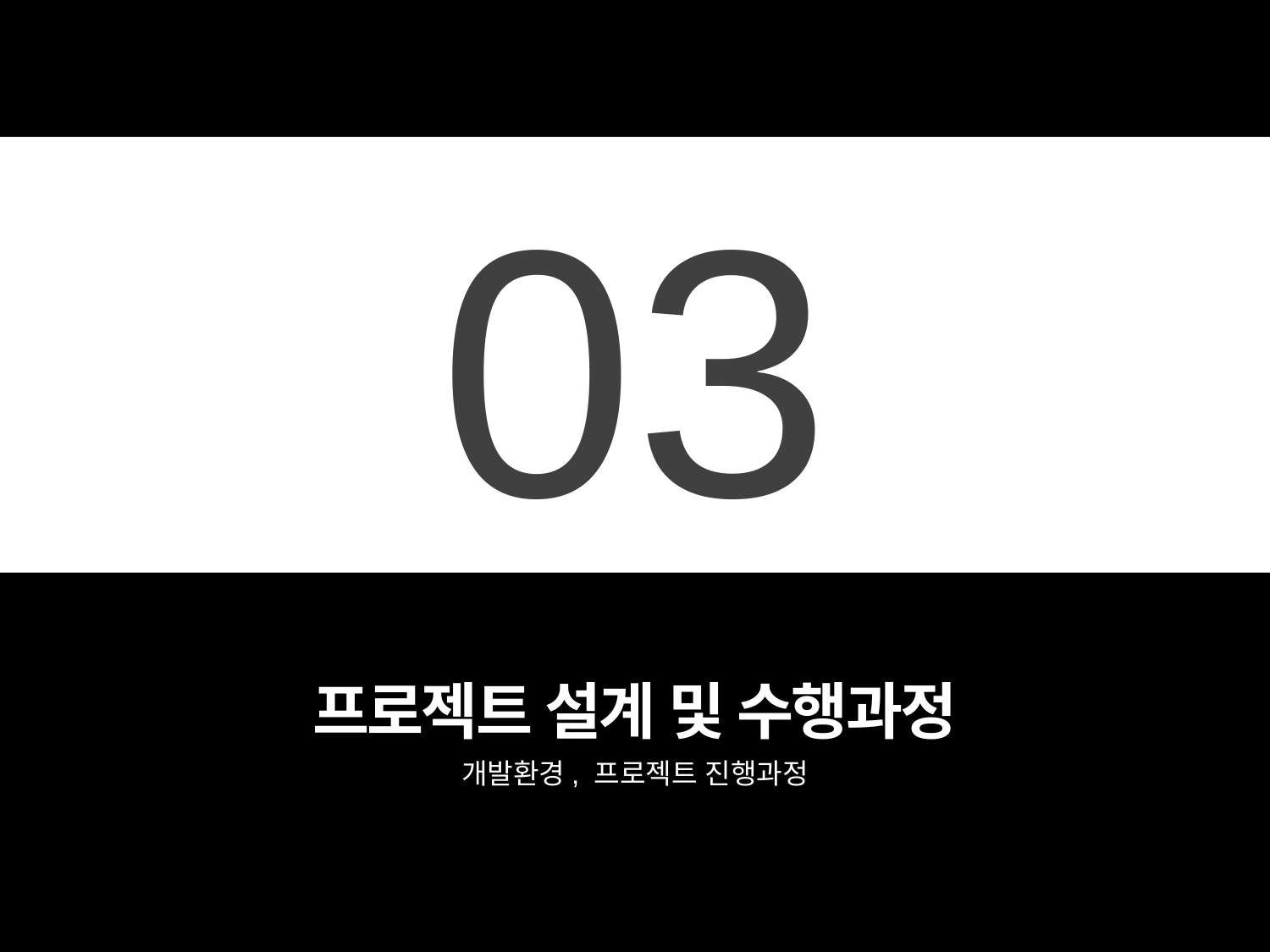

03
프로젝트 설계 및 수행과정
개발환경, 프로젝트 진행과정